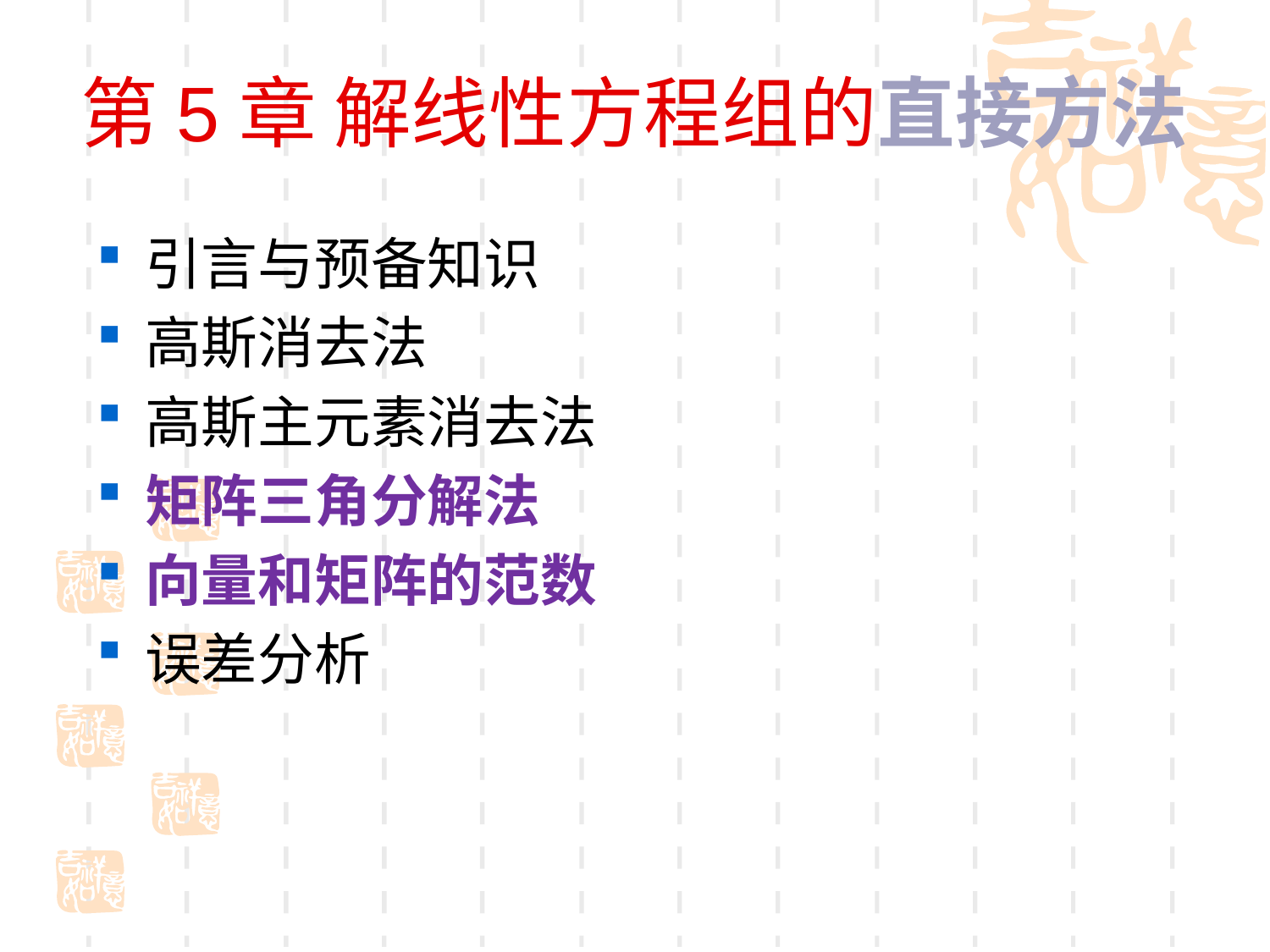

# 第5章 解线性方程组的直接方法
引言与预备知识
高斯消去法
高斯主元素消去法
矩阵三角分解法
向量和矩阵的范数
误差分析
62